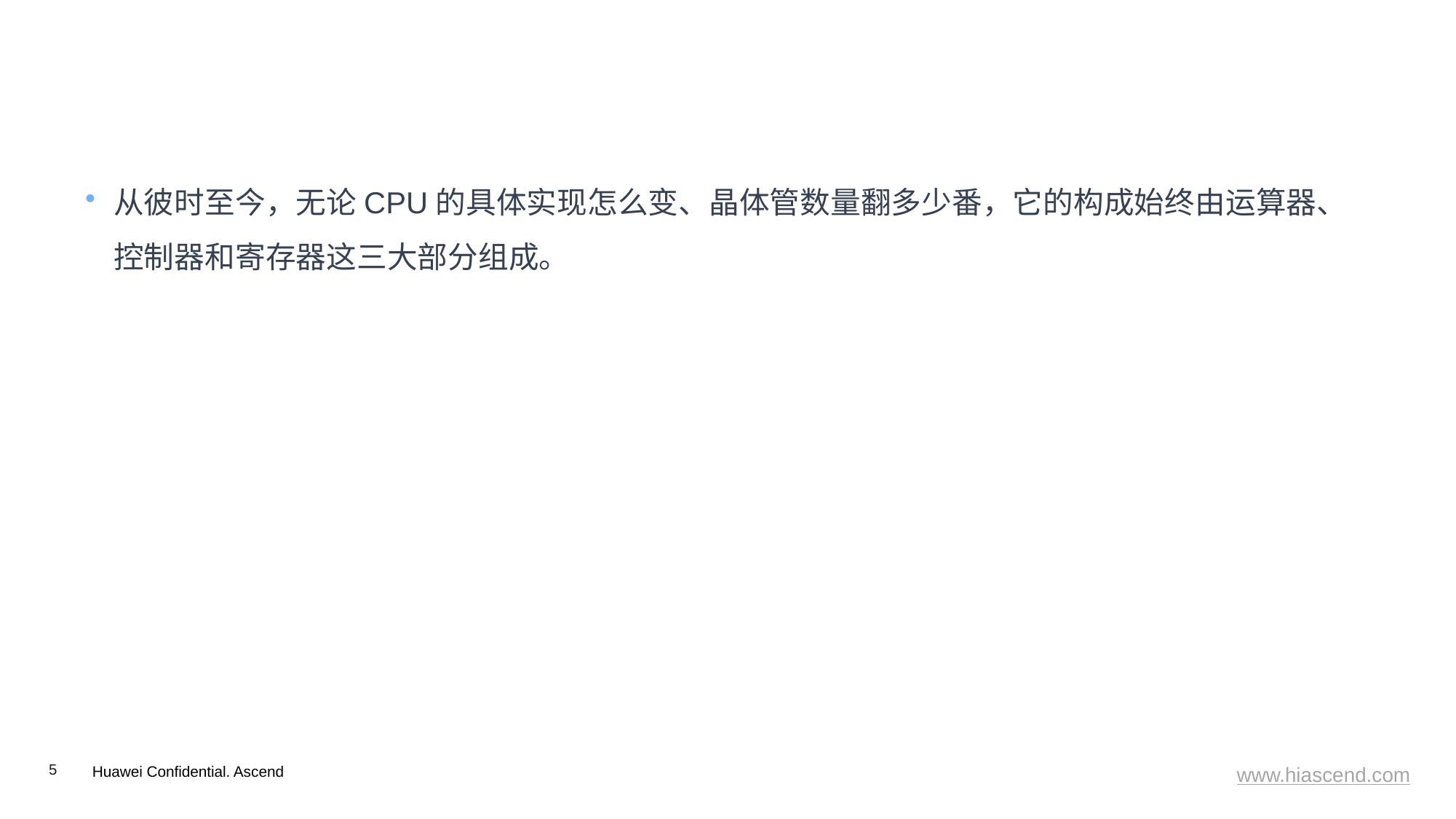

#
从彼时至今，无论CPU的具体实现怎么变、晶体管数量翻多少番，它的构成始终由运算器、控制器和寄存器这三大部分组成。